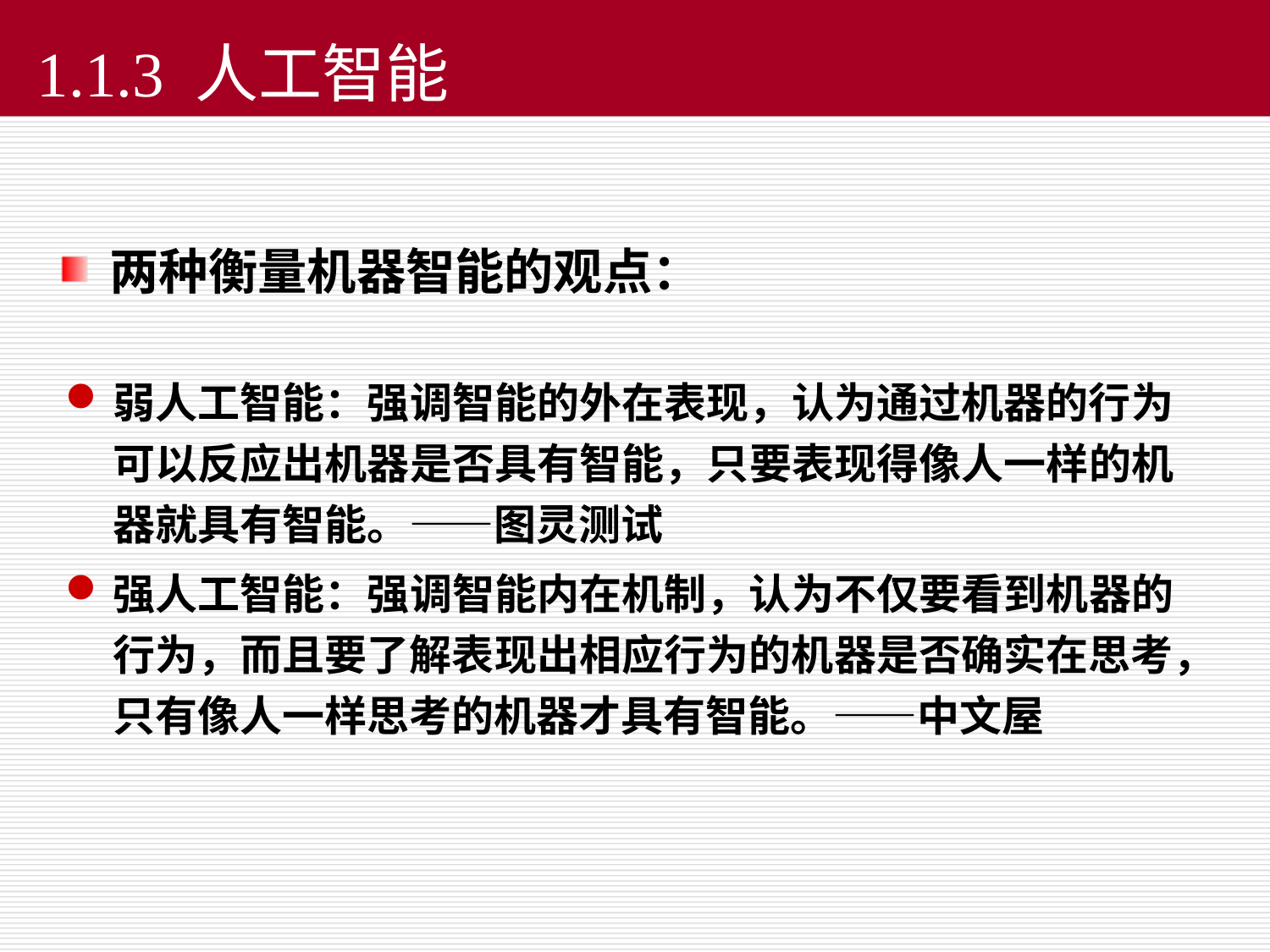

# 1.1.3 人工智能
 两种衡量机器智能的观点：
弱人工智能：强调智能的外在表现，认为通过机器的行为可以反应出机器是否具有智能，只要表现得像人一样的机器就具有智能。——图灵测试
强人工智能：强调智能内在机制，认为不仅要看到机器的行为，而且要了解表现出相应行为的机器是否确实在思考，只有像人一样思考的机器才具有智能。——中文屋
18